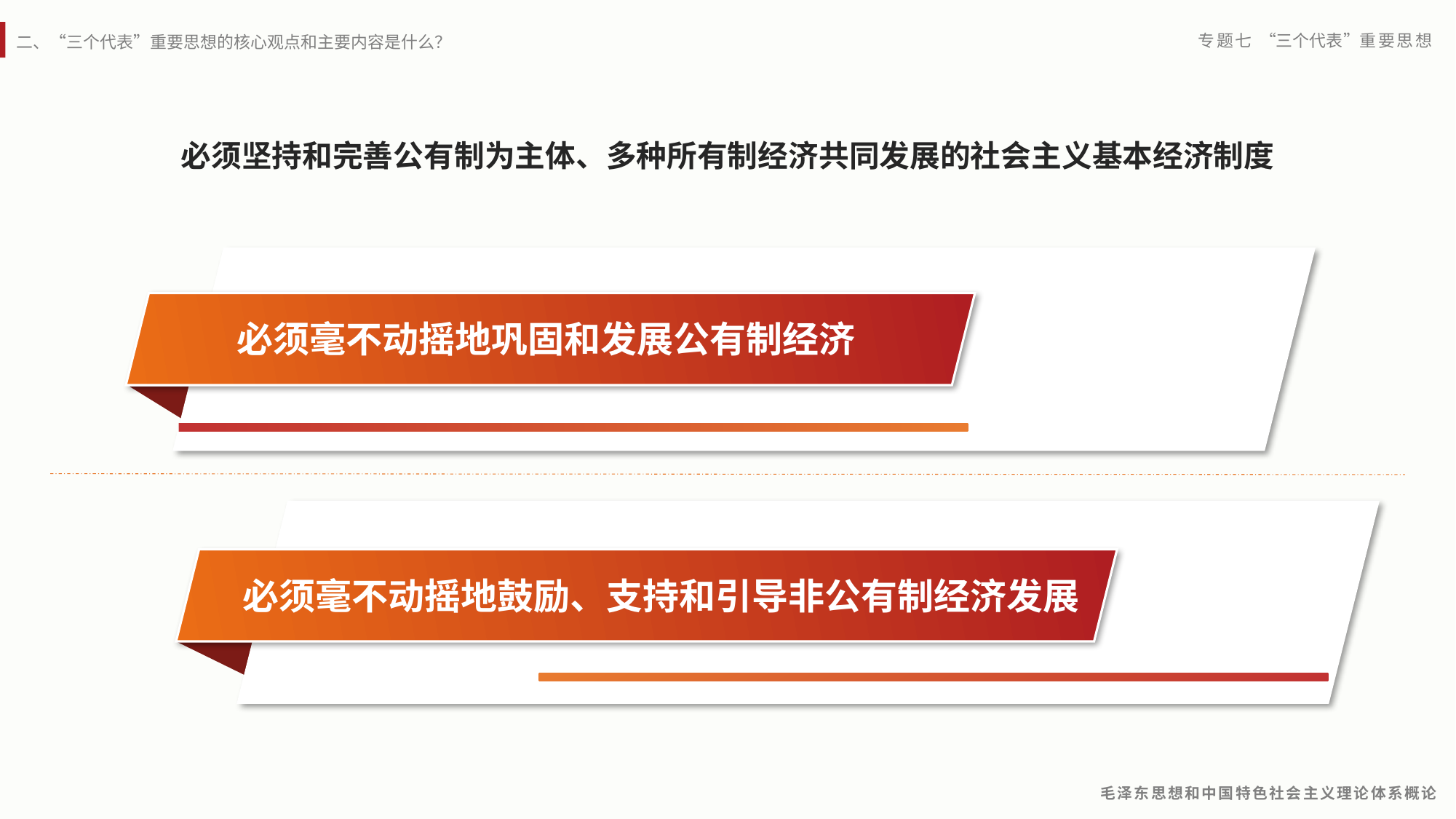

必须坚持和完善公有制为主体、多种所有制经济共同发展的社会主义基本经济制度

必须毫不动摇地巩固和发展公有制经济

`
必须毫不动摇地鼓励、支持和引导非公有制经济发展